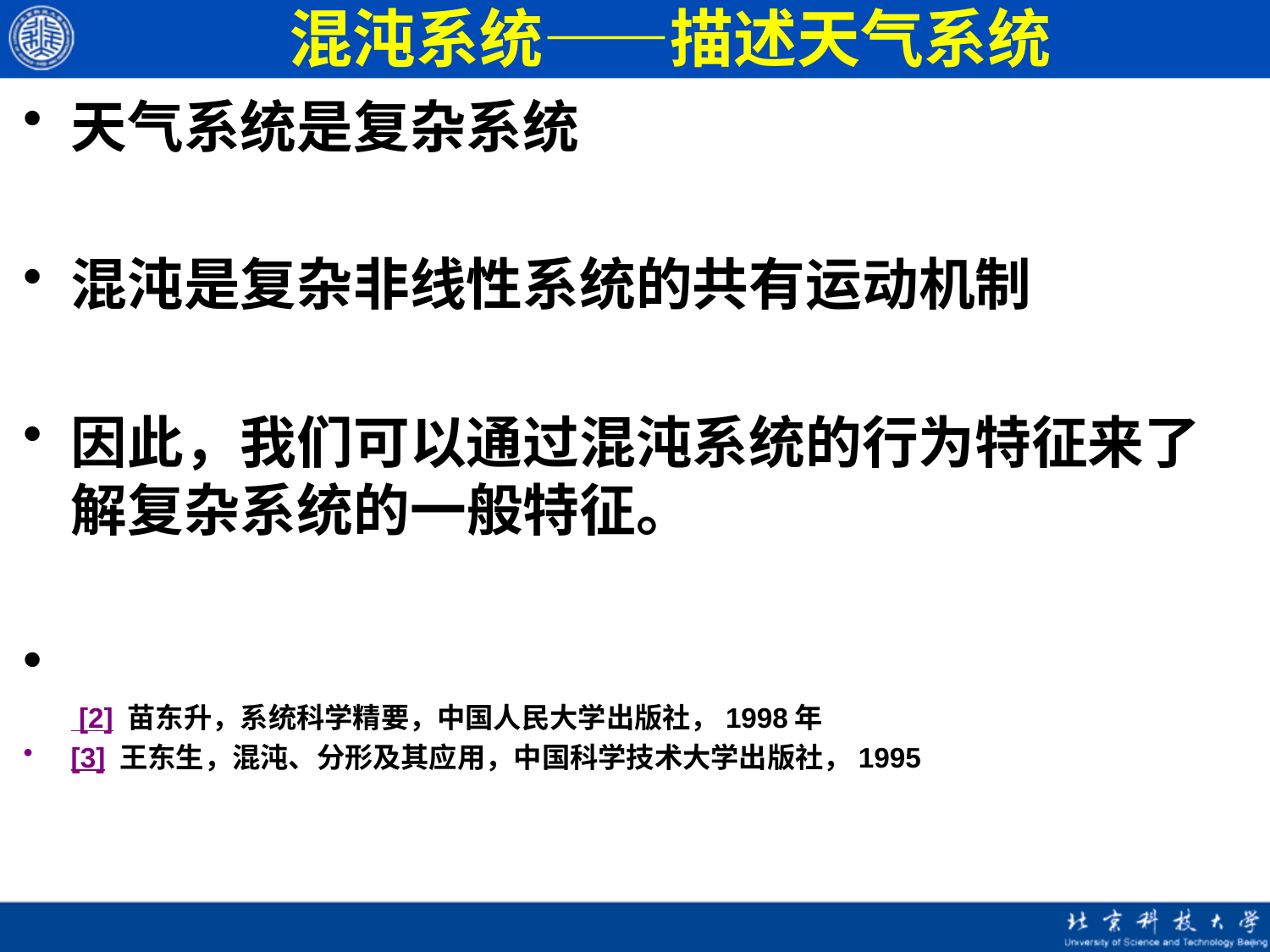

# 混沌系统——描述天气系统
天气系统是复杂系统

混沌是复杂非线性系统的共有运动机制

因此，我们可以通过混沌系统的行为特征来了解复杂系统的一般特征。

 [2] 苗东升，系统科学精要，中国人民大学出版社，1998年
[3] 王东生，混沌、分形及其应用，中国科学技术大学出版社，1995